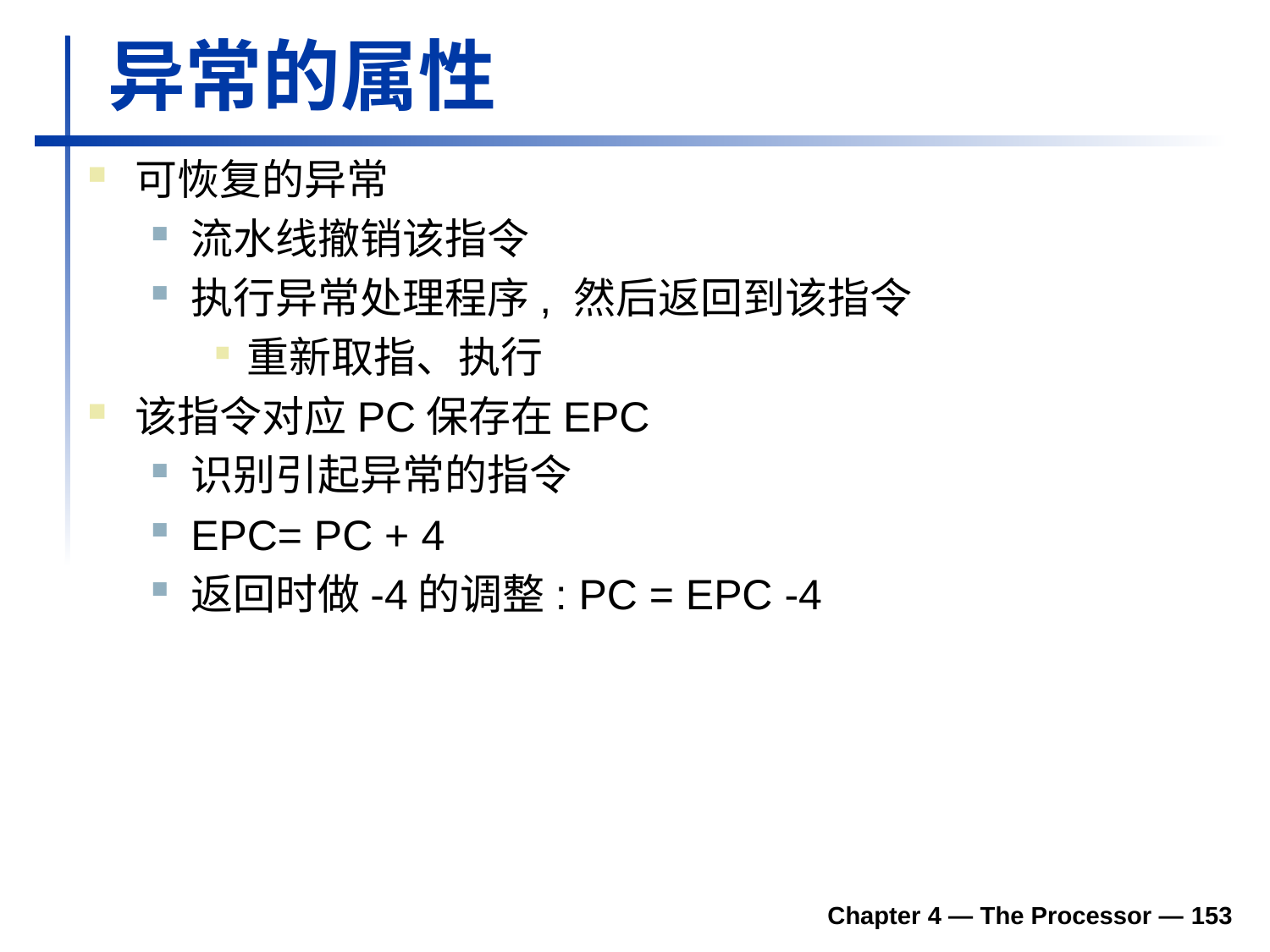

# 异常的属性
可恢复的异常
流水线撤销该指令
执行异常处理程序, 然后返回到该指令
重新取指、执行
该指令对应PC保存在EPC
识别引起异常的指令
EPC= PC + 4
返回时做-4的调整: PC = EPC -4
Chapter 4 — The Processor — 153